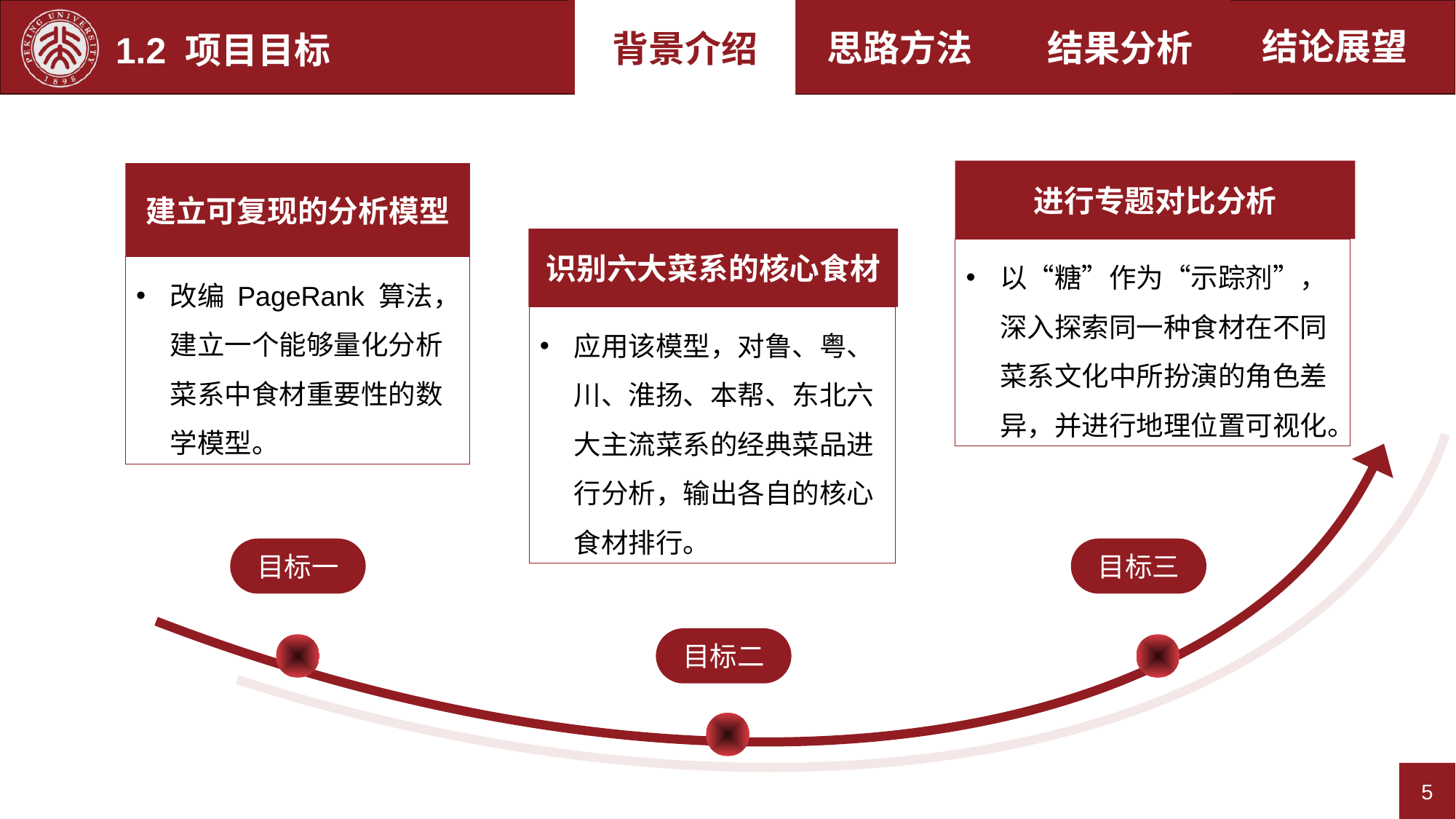

背景介绍
结果分析

思路方法
背景介绍
结论展望
1.2 项目目标
进行专题对比分析
建立可复现的分析模型
识别六大菜系的核心食材
以“糖”作为“示踪剂”，深入探索同一种食材在不同菜系文化中所扮演的角色差异，并进行地理位置可视化。
改编 PageRank 算法，建立一个能够量化分析菜系中食材重要性的数学模型。
应用该模型，对鲁、粤、川、淮扬、本帮、东北六大主流菜系的经典菜品进行分析，输出各自的核心食材排行。
目标三
目标一
目标二